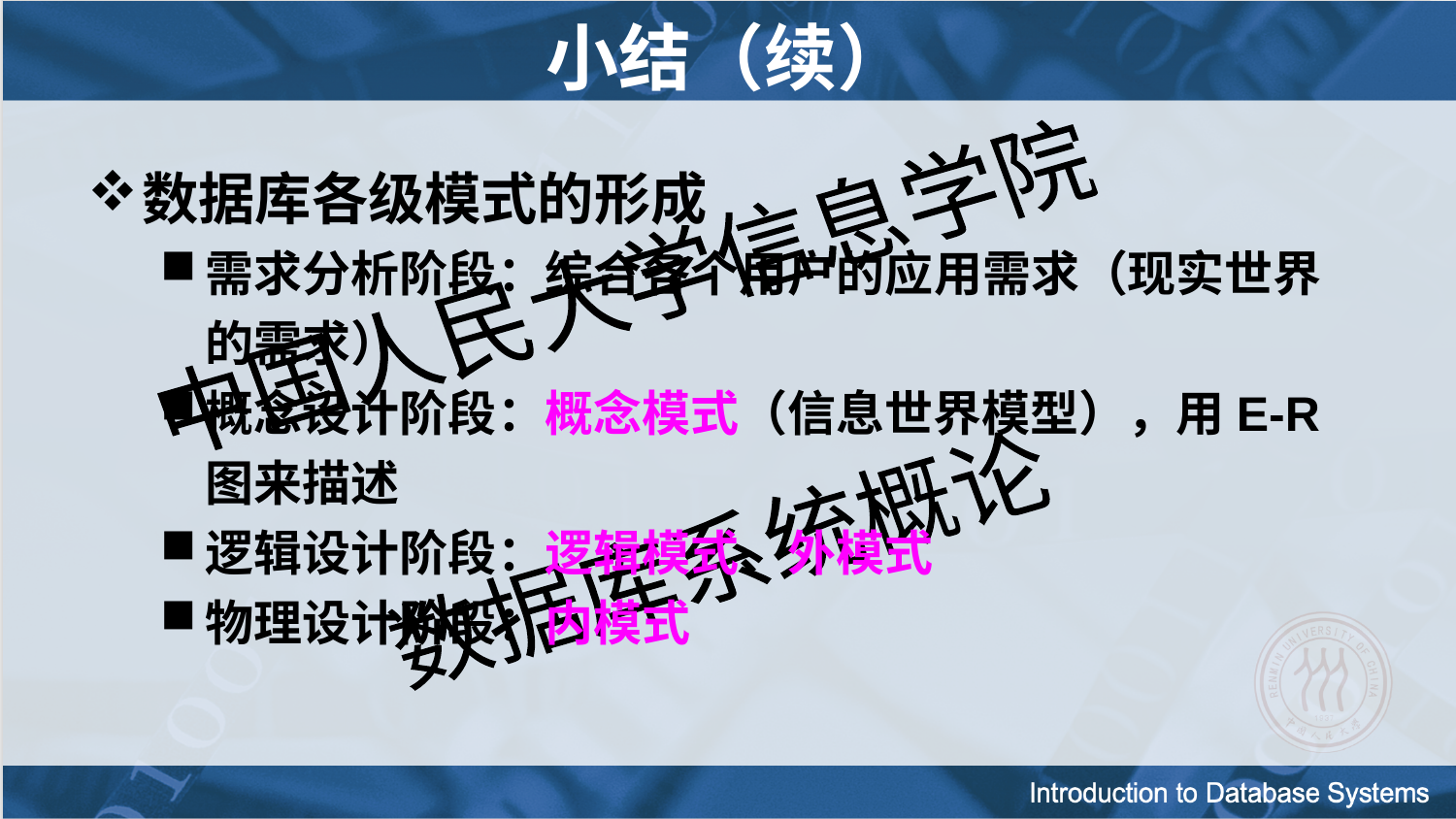

# 小结（续）
数据库各级模式的形成
需求分析阶段：综合各个用户的应用需求（现实世界的需求）
概念设计阶段：概念模式（信息世界模型），用E-R图来描述
逻辑设计阶段：逻辑模式、外模式
物理设计阶段：内模式